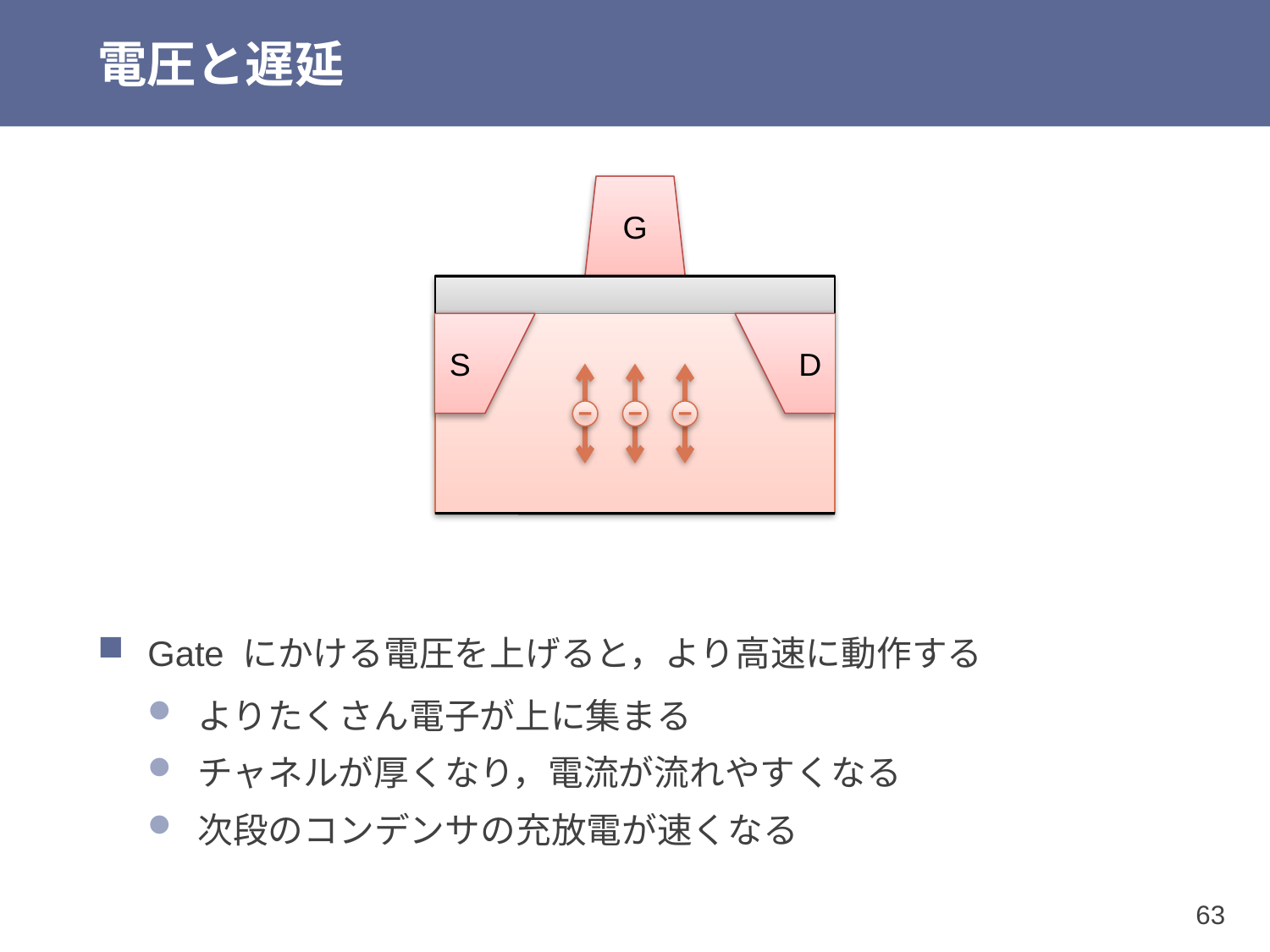

# 電圧と遅延

G

S
D

Gate にかける電圧を上げると，より高速に動作する
よりたくさん電子が上に集まる
チャネルが厚くなり，電流が流れやすくなる
次段のコンデンサの充放電が速くなる